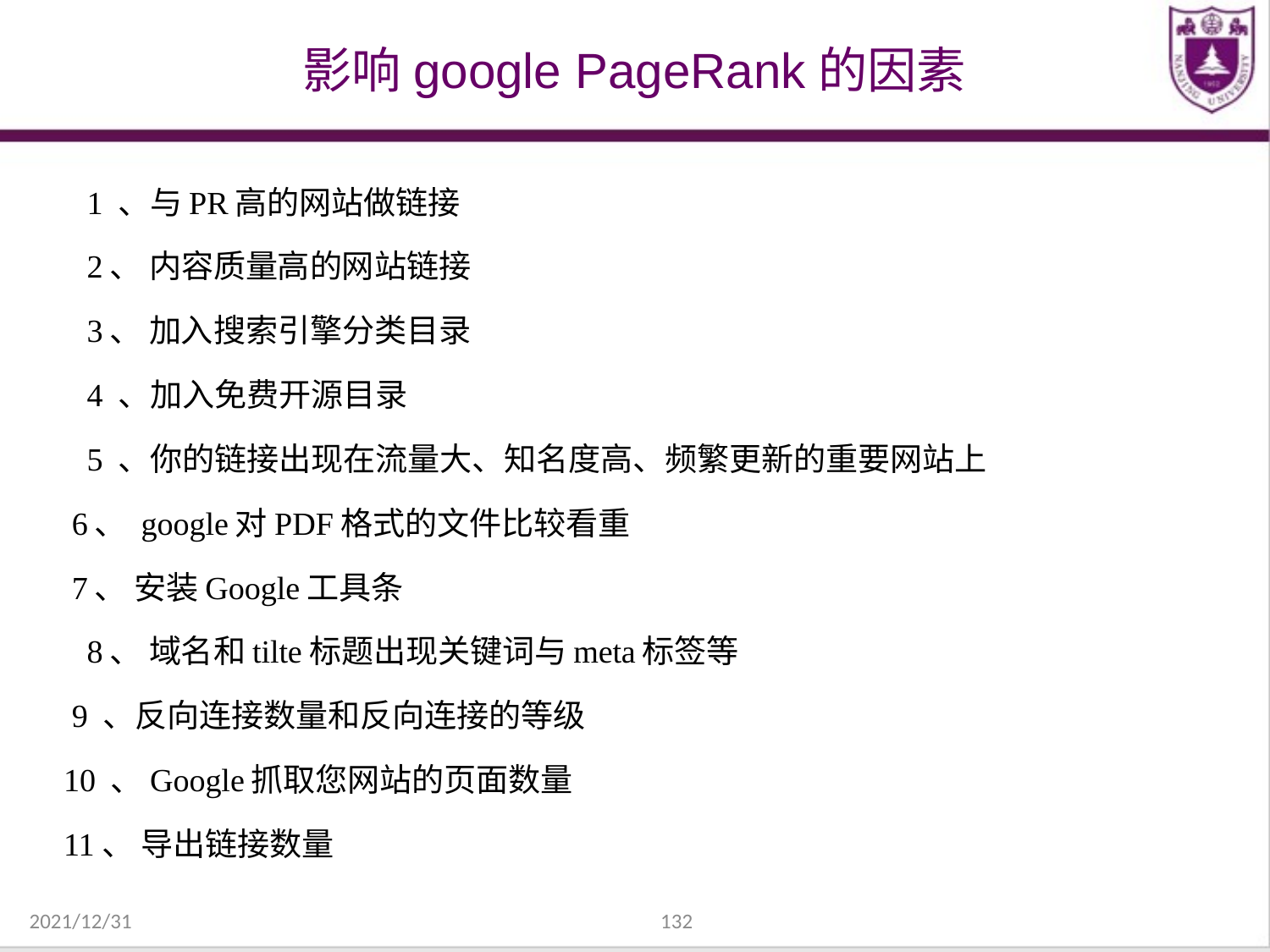

# 影响google PageRank的因素
　1 、与PR高的网站做链接
　2、 内容质量高的网站链接
　3、 加入搜索引擎分类目录
　4 、加入免费开源目录
　5 、你的链接出现在流量大、知名度高、频繁更新的重要网站上
   6、 google对PDF格式的文件比较看重
   7、 安装Google工具条
　8、 域名和tilte标题出现关键词与meta标签等
   9 、反向连接数量和反向连接的等级
  10 、Google抓取您网站的页面数量
  11、 导出链接数量
2021/12/31
132